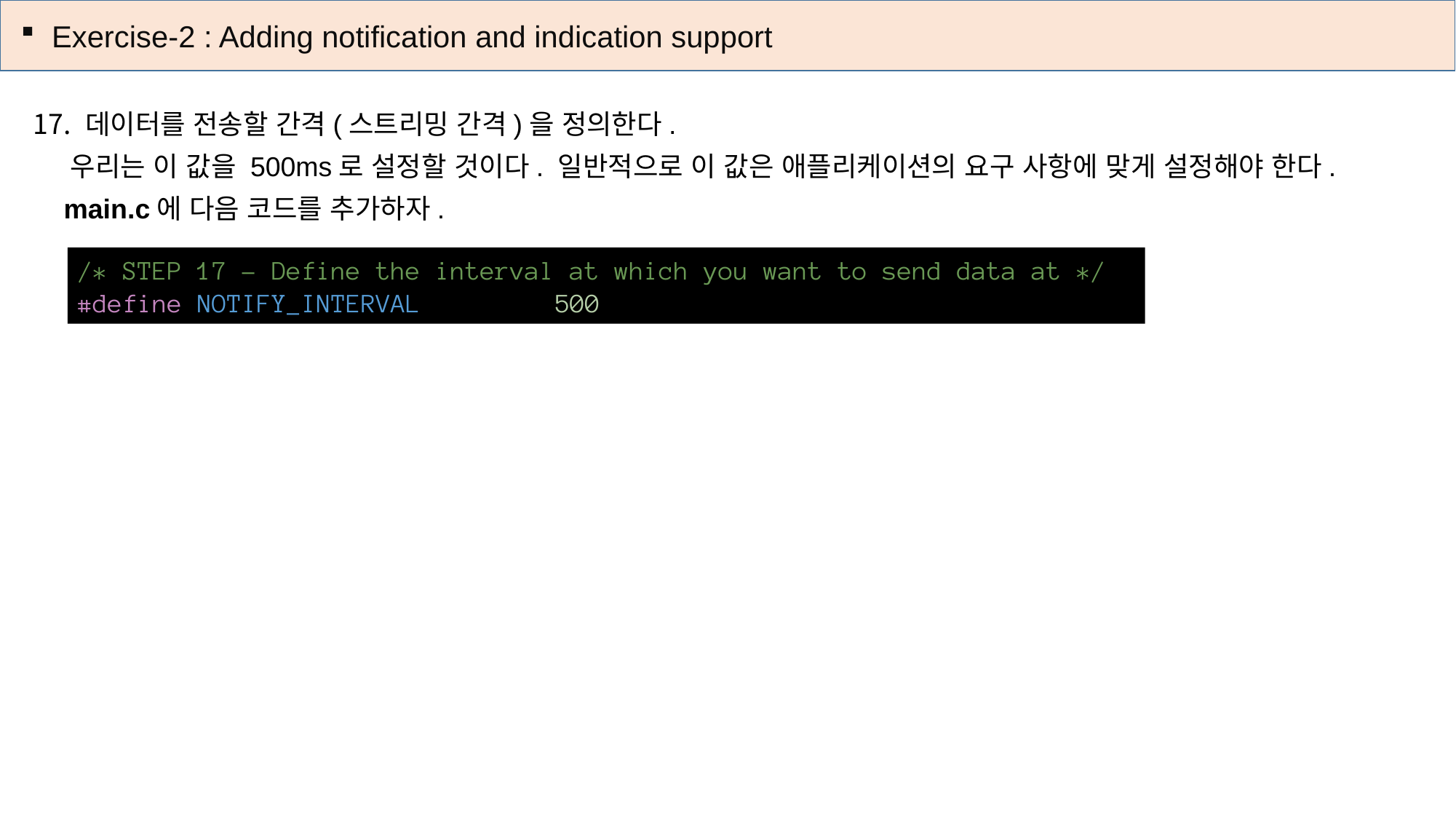

Exercise-2 : Adding notification and indication support
 데이터를 전송할 간격(스트리밍 간격)을 정의한다.
    우리는 이 값을 500ms로 설정할 것이다. 일반적으로 이 값은 애플리케이션의 요구 사항에 맞게 설정해야 한다.
    main.c에 다음 코드를 추가하자.
/* STEP 17 - Define the interval at which you want to send data at */
#define NOTIFY_INTERVAL         500